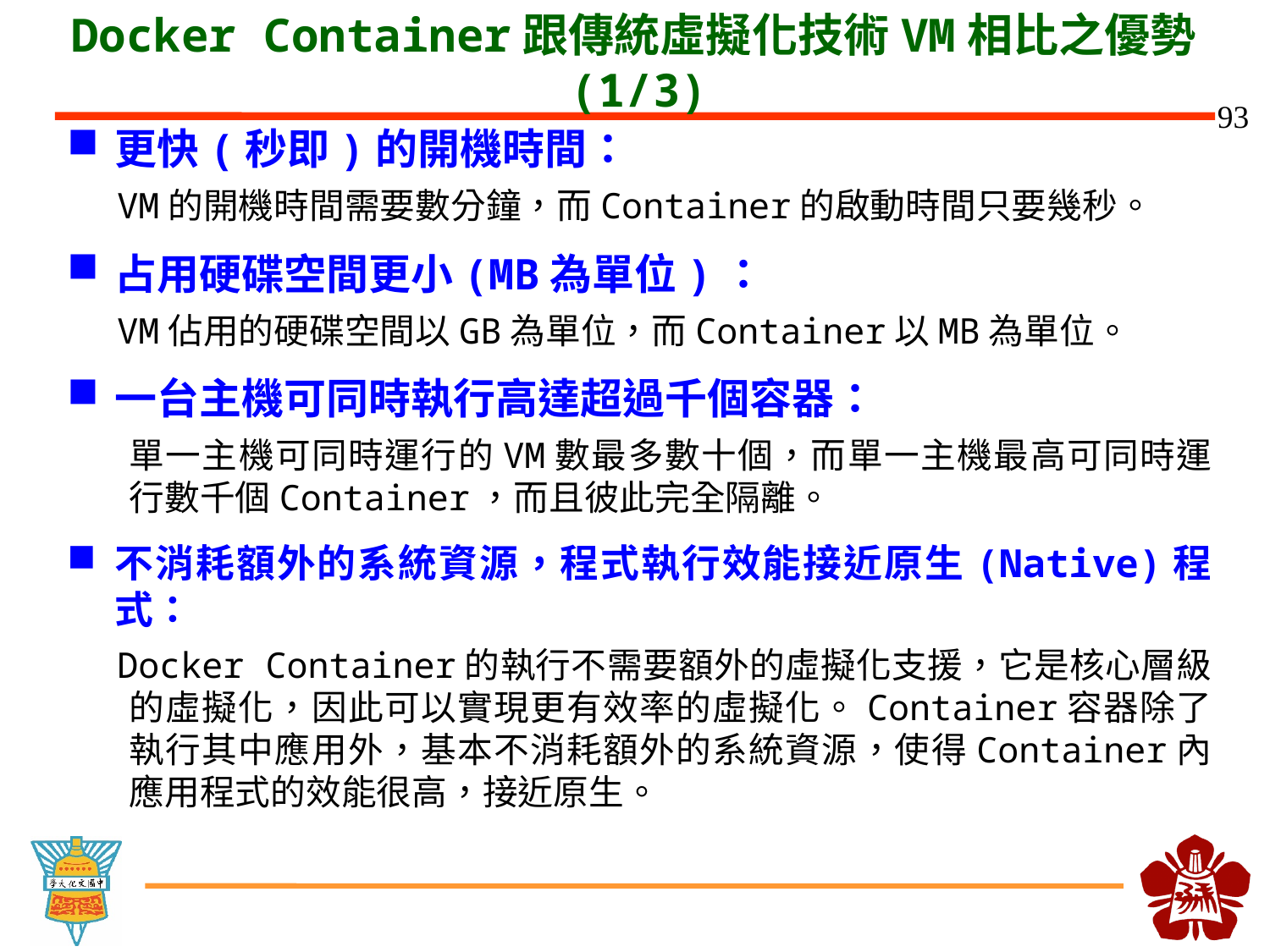

# Docker Container跟傳統虛擬化技術VM相比之優勢(1/3)
更快(秒即)的開機時間：
VM的開機時間需要數分鐘，而Container的啟動時間只要幾秒。
占用硬碟空間更小(MB為單位)：
VM佔用的硬碟空間以GB為單位，而Container以MB為單位。
一台主機可同時執行高達超過千個容器：
單一主機可同時運行的VM數最多數十個，而單一主機最高可同時運行數千個Container，而且彼此完全隔離。
不消耗額外的系統資源，程式執行效能接近原生(Native)程式：
Docker Container的執行不需要額外的虛擬化支援，它是核心層級的虛擬化，因此可以實現更有效率的虛擬化。Container容器除了執行其中應用外，基本不消耗額外的系統資源，使得Container內應用程式的效能很高，接近原生。